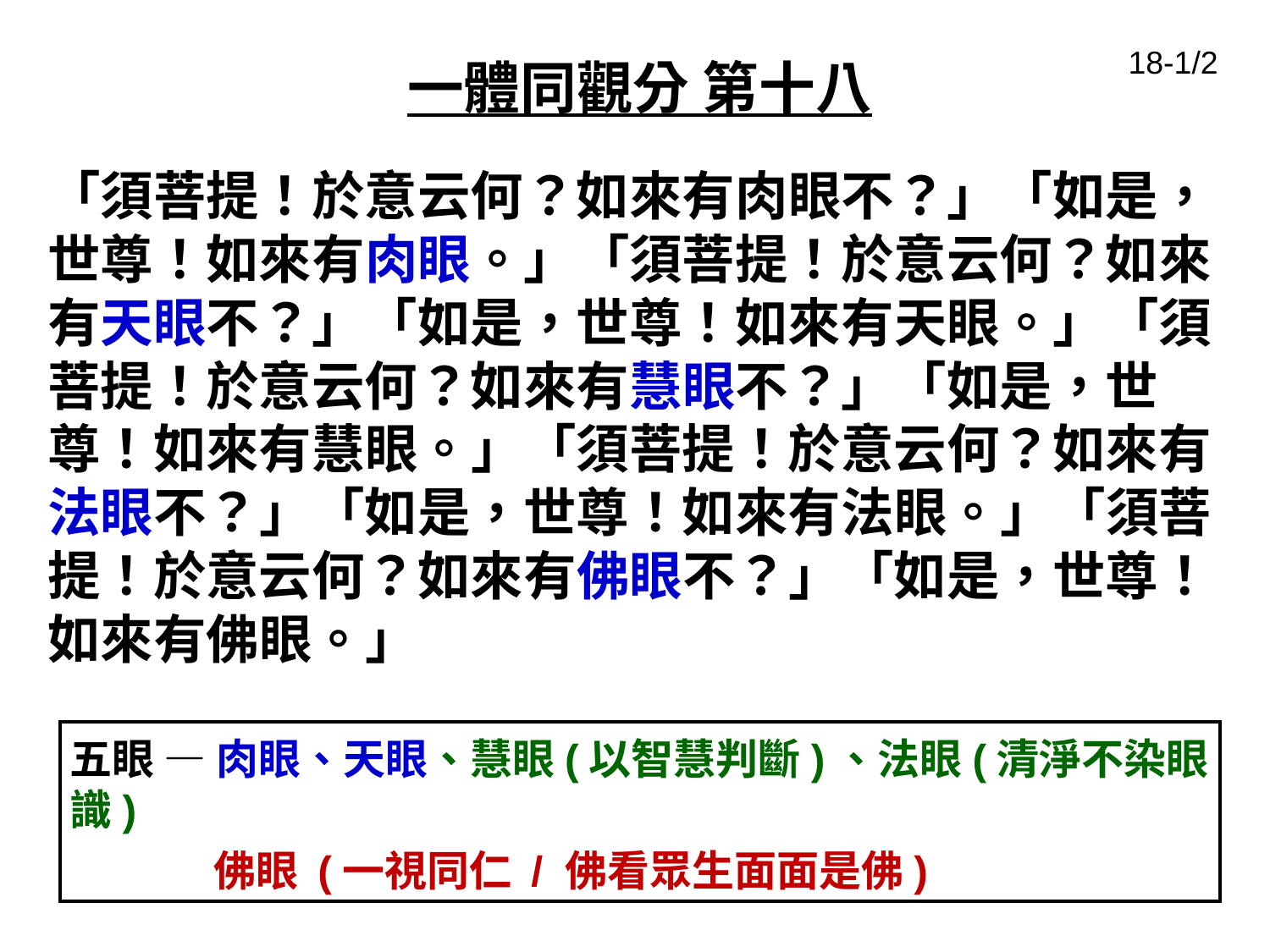

18-1/2
一體同觀分 第十八
「須菩提！於意云何？如來有肉眼不？」「如是，世尊！如來有肉眼。」「須菩提！於意云何？如來有天眼不？」「如是，世尊！如來有天眼。」「須菩提！於意云何？如來有慧眼不？」「如是，世尊！如來有慧眼。」「須菩提！於意云何？如來有法眼不？」「如是，世尊！如來有法眼。」「須菩提！於意云何？如來有佛眼不？」「如是，世尊！如來有佛眼。」
五眼 — 肉眼、天眼、慧眼(以智慧判斷)、法眼(清淨不染眼識)
              佛眼 (一視同仁 / 佛看眾生面面是佛)